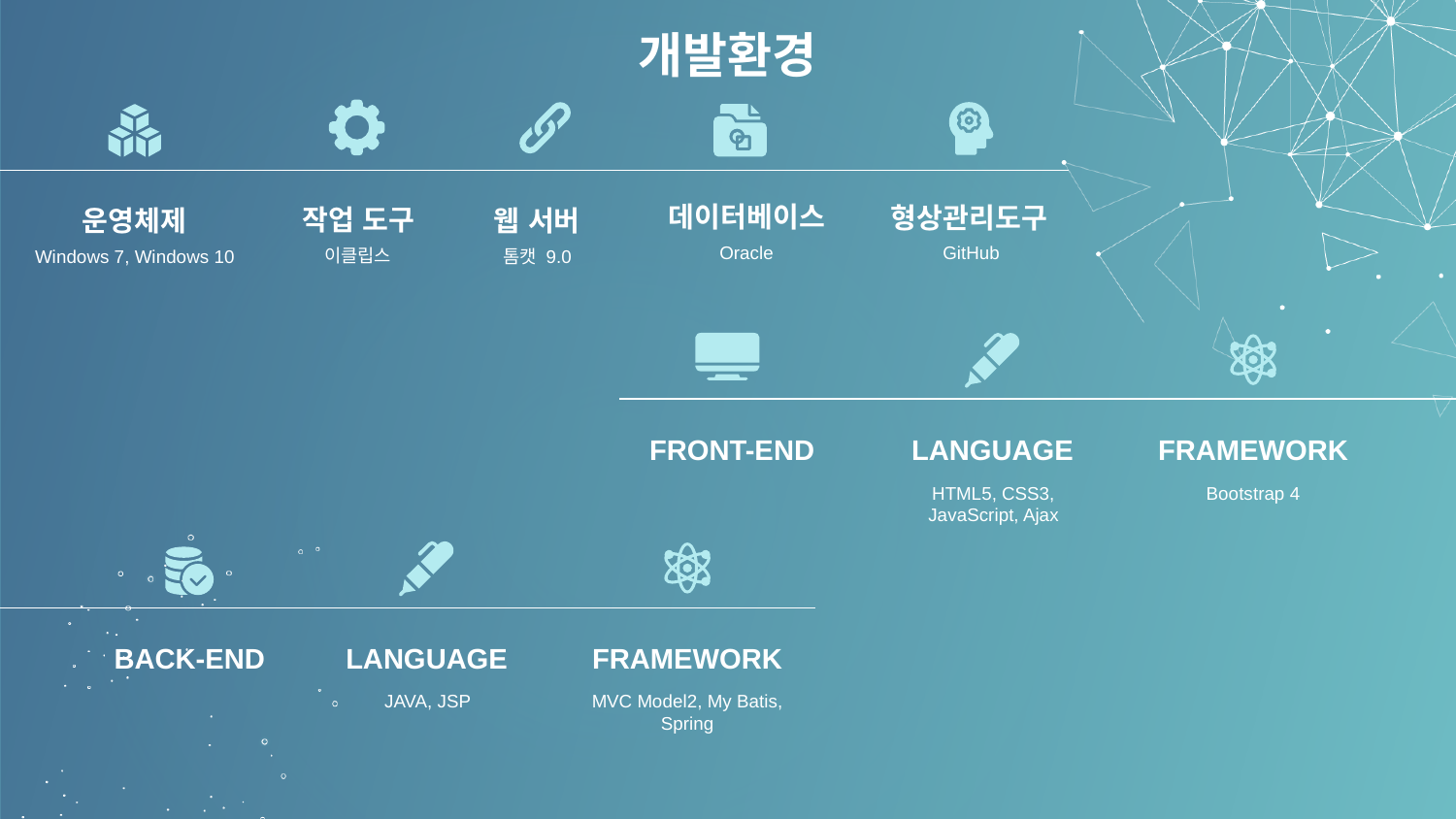

# 개발환경

데이터베이스
형상관리도구
작업 도구
운영체제
웹 서버
Oracle
GitHub
이클립스
Windows 7, Windows 10
톰캣 9.0

FRONT-END
LANGUAGE
FRAMEWORK
HTML5, CSS3, JavaScript, Ajax
Bootstrap 4

LANGUAGE
FRAMEWORK
BACK-END
JAVA, JSP
MVC Model2, My Batis, Spring